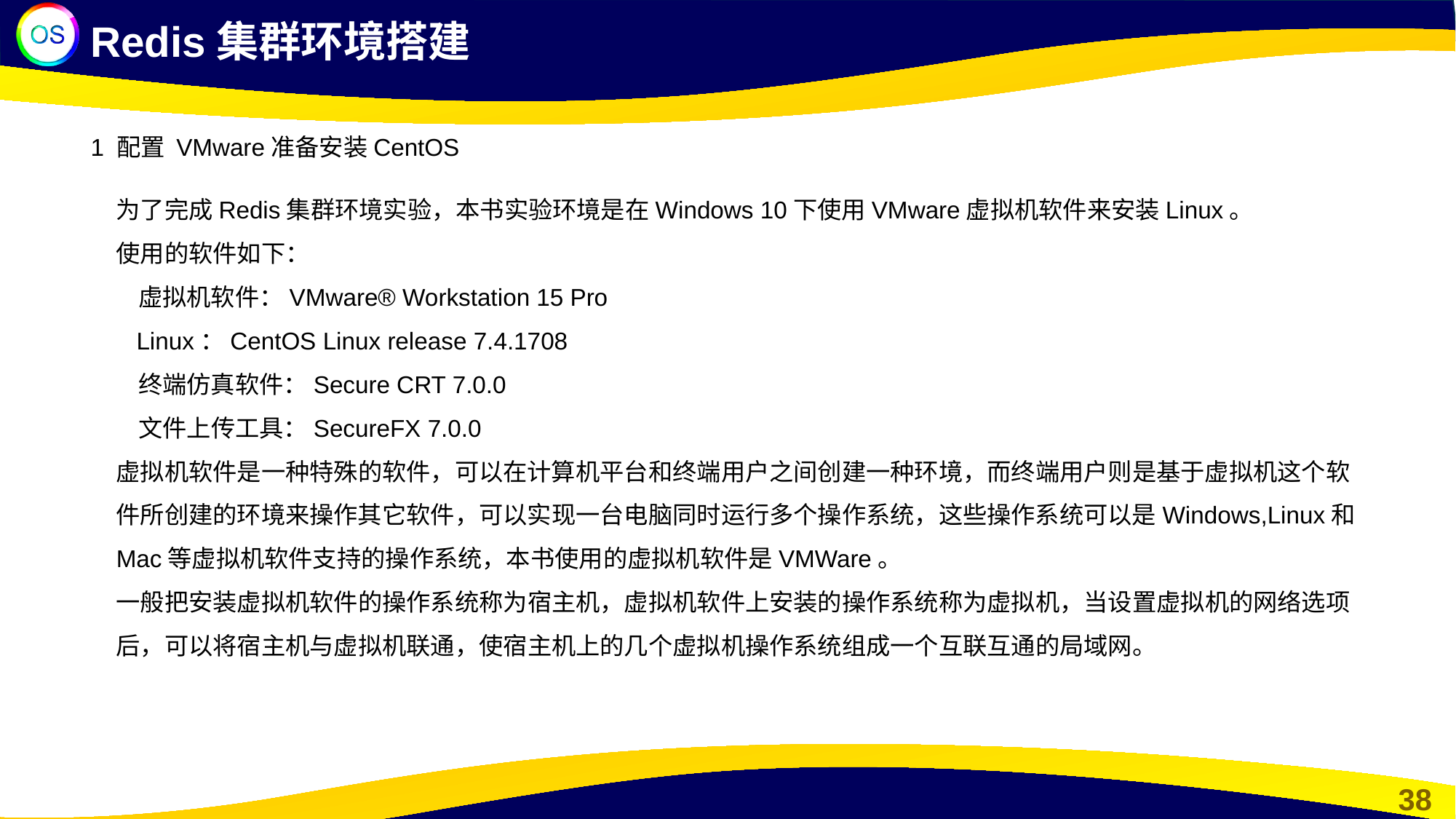

Redis集群环境搭建
1 配置 VMware准备安装CentOS
为了完成Redis集群环境实验，本书实验环境是在Windows 10下使用VMware虚拟机软件来安装Linux。
使用的软件如下：
   虚拟机软件：VMware® Workstation 15 Pro
   Linux：CentOS Linux release 7.4.1708
   终端仿真软件：Secure CRT 7.0.0
   文件上传工具：SecureFX 7.0.0
虚拟机软件是一种特殊的软件，可以在计算机平台和终端用户之间创建一种环境，而终端用户则是基于虚拟机这个软件所创建的环境来操作其它软件，可以实现一台电脑同时运行多个操作系统，这些操作系统可以是Windows,Linux和Mac等虚拟机软件支持的操作系统，本书使用的虚拟机软件是VMWare。
一般把安装虚拟机软件的操作系统称为宿主机，虚拟机软件上安装的操作系统称为虚拟机，当设置虚拟机的网络选项后，可以将宿主机与虚拟机联通，使宿主机上的几个虚拟机操作系统组成一个互联互通的局域网。